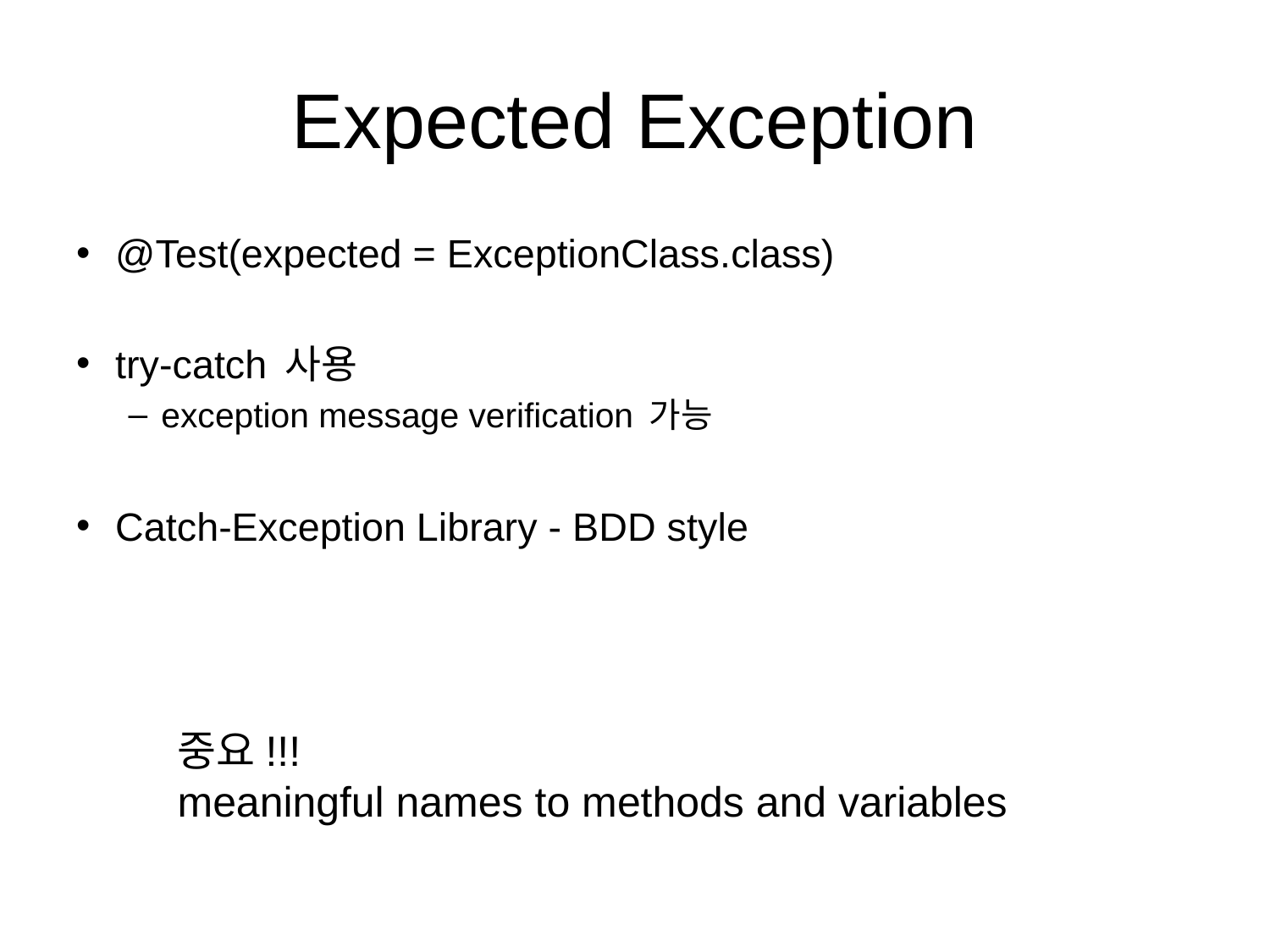

# Expected Exception
@Test(expected = ExceptionClass.class)

try-catch 사용
exception message verification 가능

Catch-Exception Library - BDD style
중요!!!
meaningful names to methods and variables